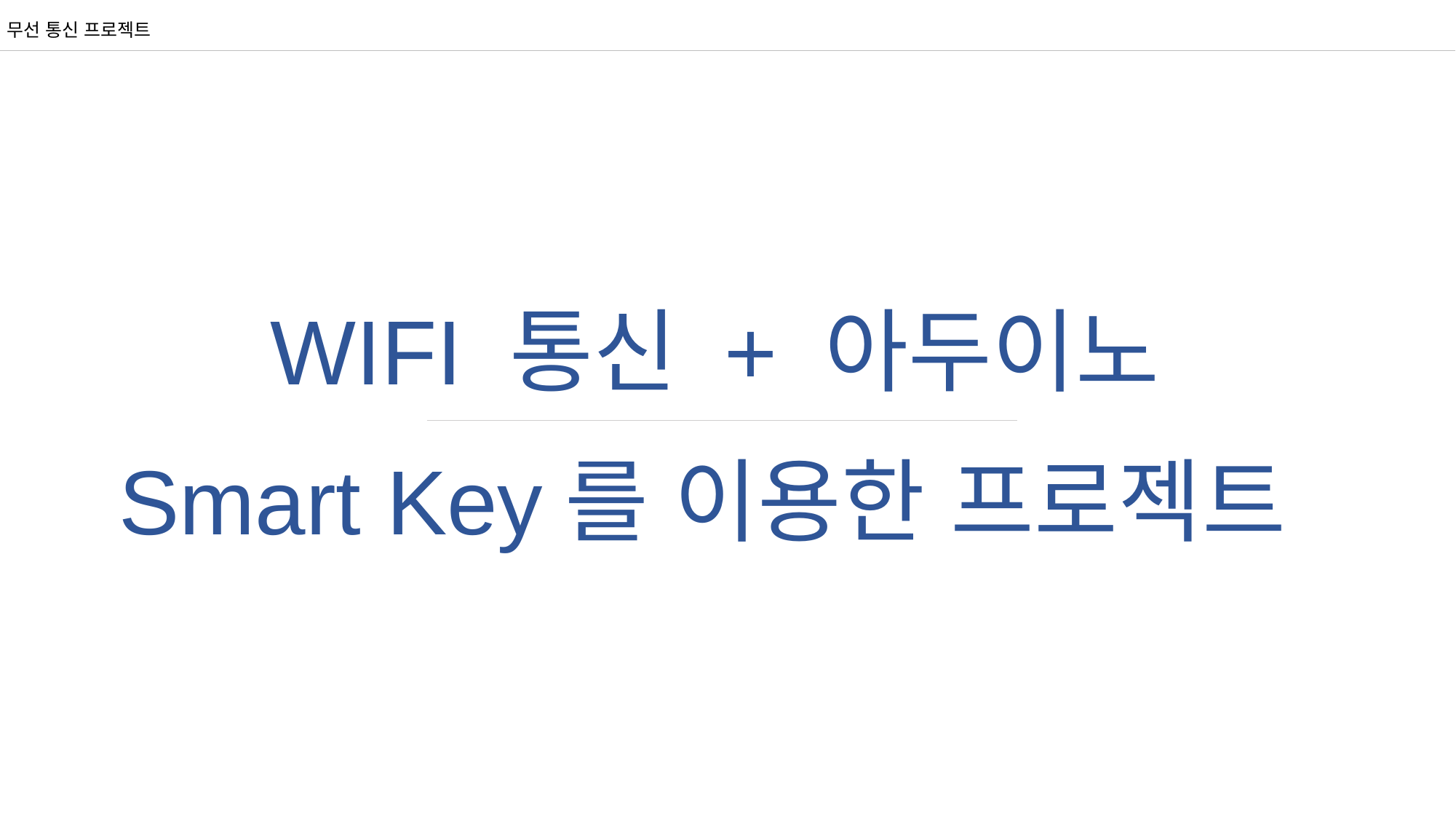

무선 통신 프로젝트
WIFI 통신 + 아두이노
Smart Key를 이용한 프로젝트